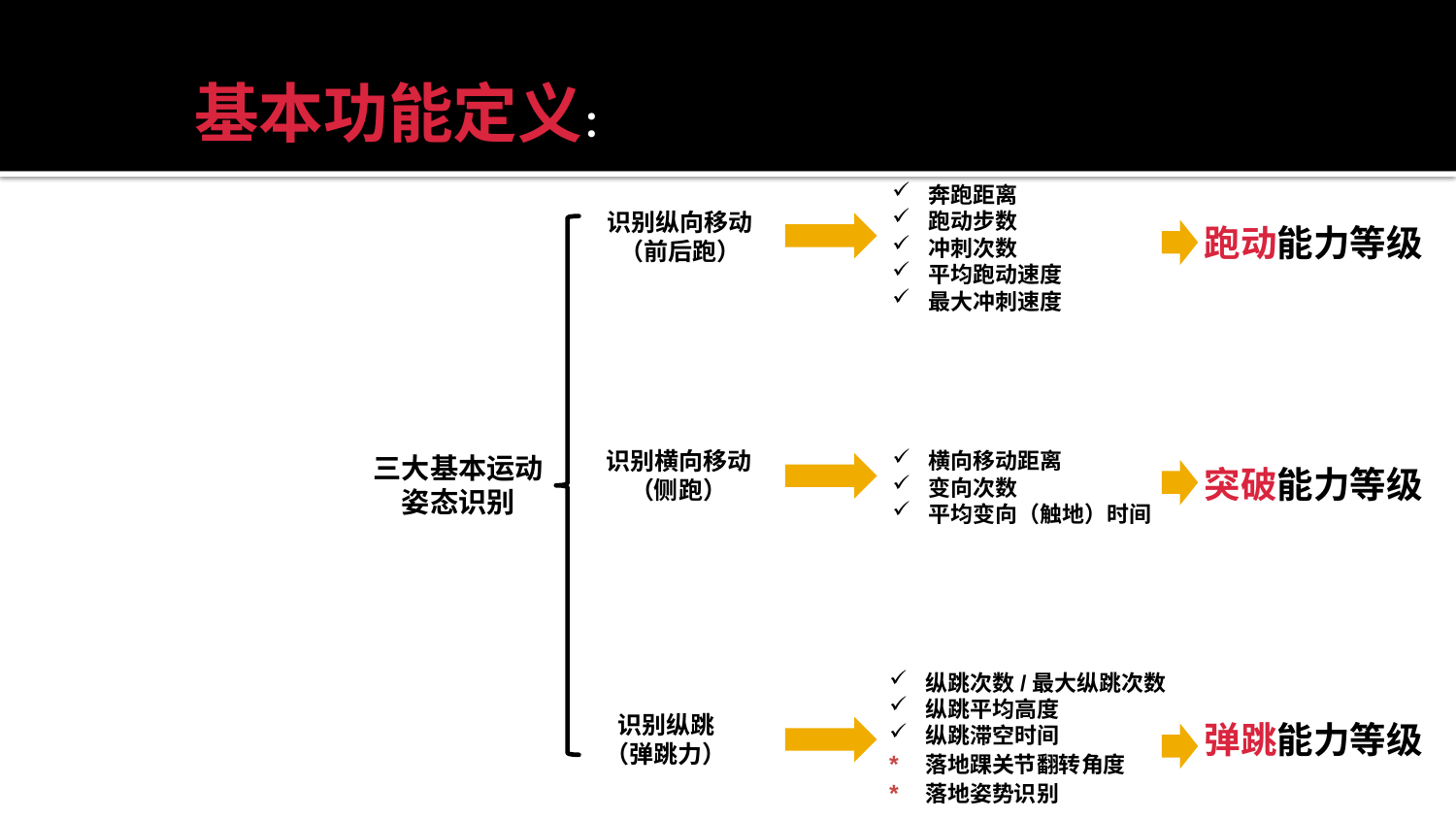

基本功能定义：
奔跑距离
跑动步数
冲刺次数
平均跑动速度
最大冲刺速度
识别纵向移动
（前后跑）

跑动能力等级

识别横向移动
（侧跑）
横向移动距离
变向次数
平均变向（触地）时间
三大基本运动姿态识别

突破能力等级

纵跳次数/最大纵跳次数
纵跳平均高度
纵跳滞空时间
*   落地踝关节翻转角度
*   落地姿势识别
识别纵跳
（弹跳力）
弹跳能力等级